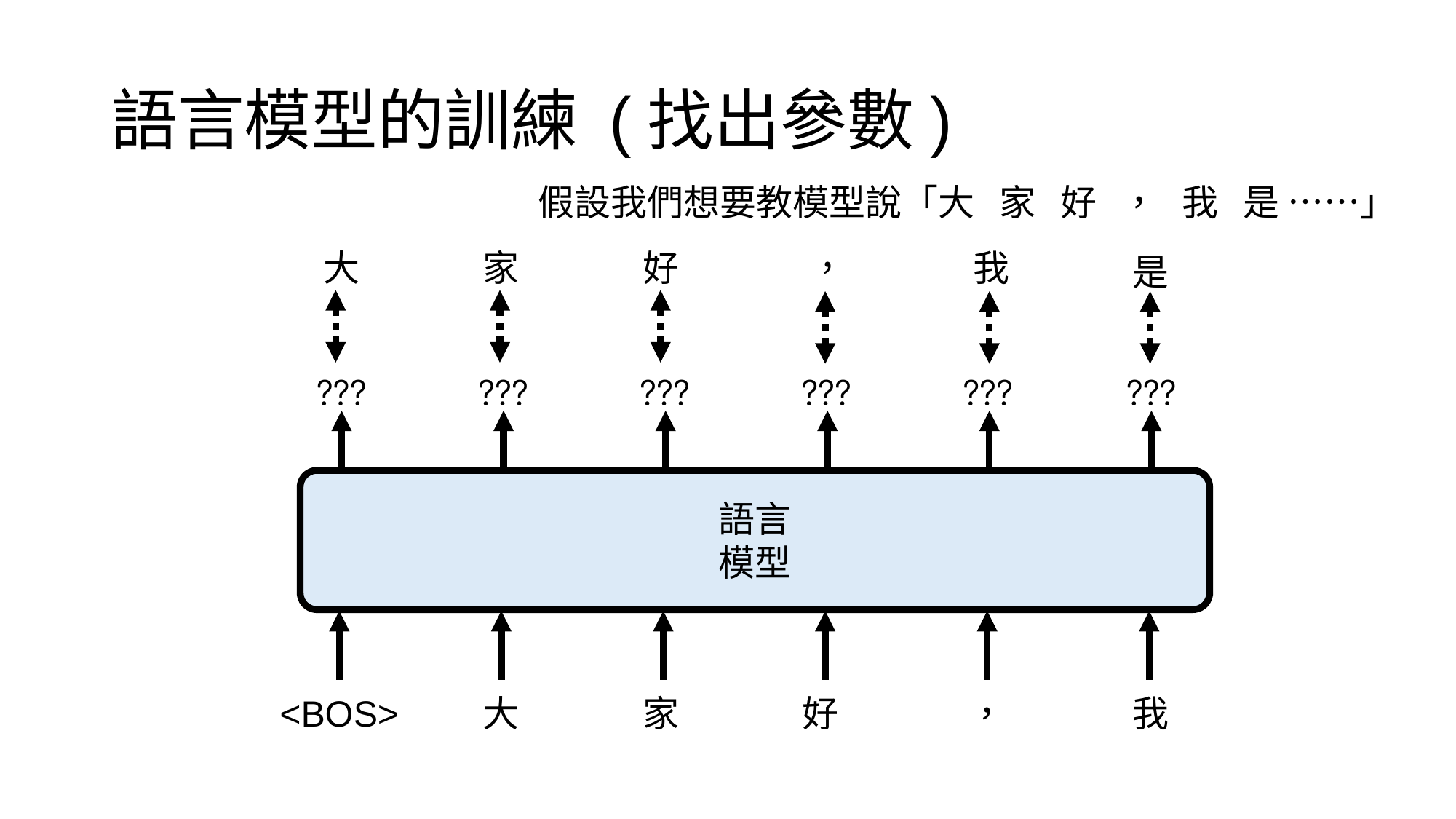

# 語言模型的訓練 (找出參數)
假設我們想要教模型說「大   家   好   ，   我   是 ……」
大
家
好
，
我
是
???
???
???
???
???
???
語言
模型
<BOS>
大
家
好
，
我